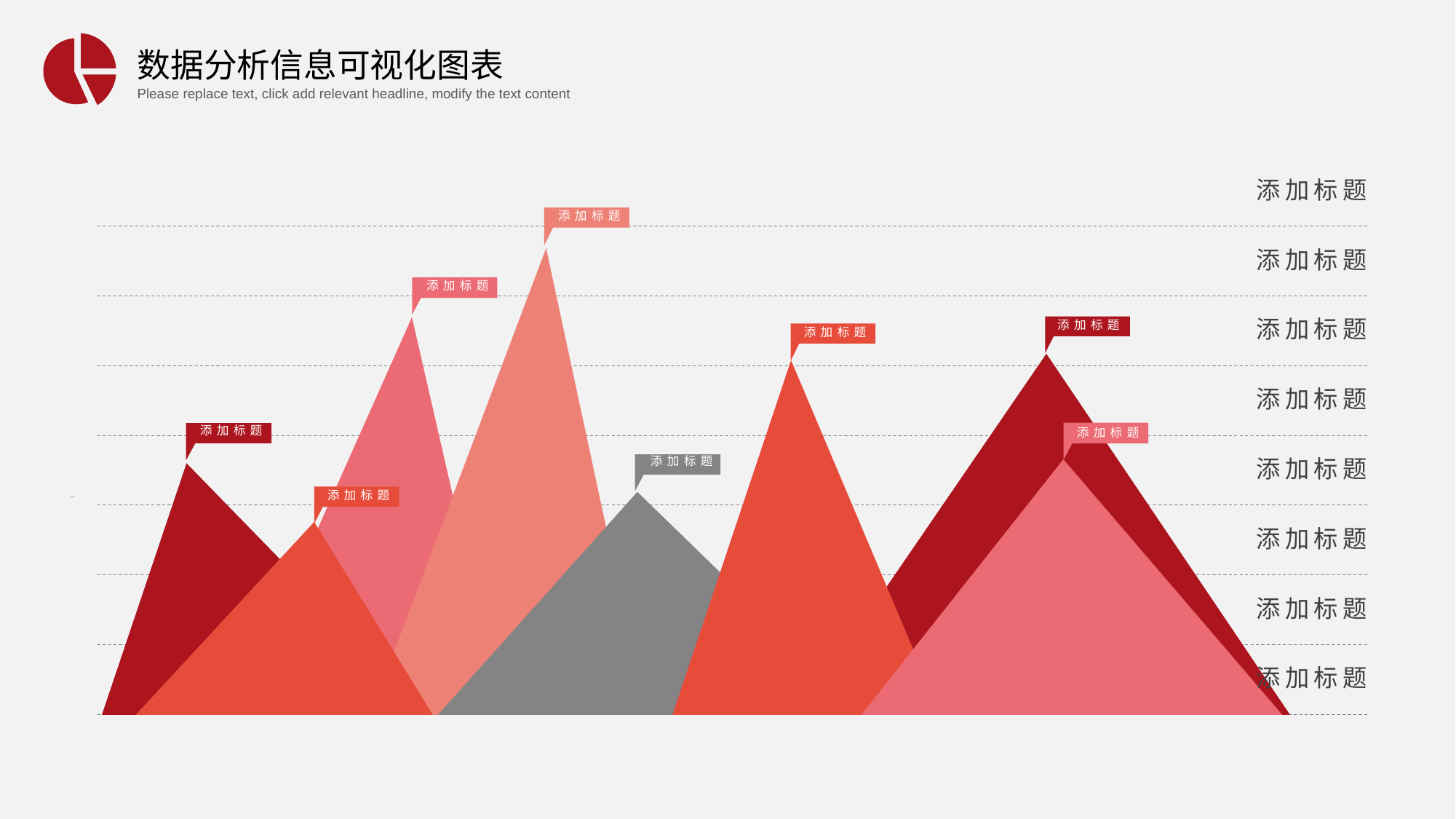

添加标题
添加标题

添加标题

添加标题

添加标题
添加标题

添加标题

添加标题
添加标题
添加标题

添加标题
添加标题

添加标题

添加标题

添加标题

添加标题